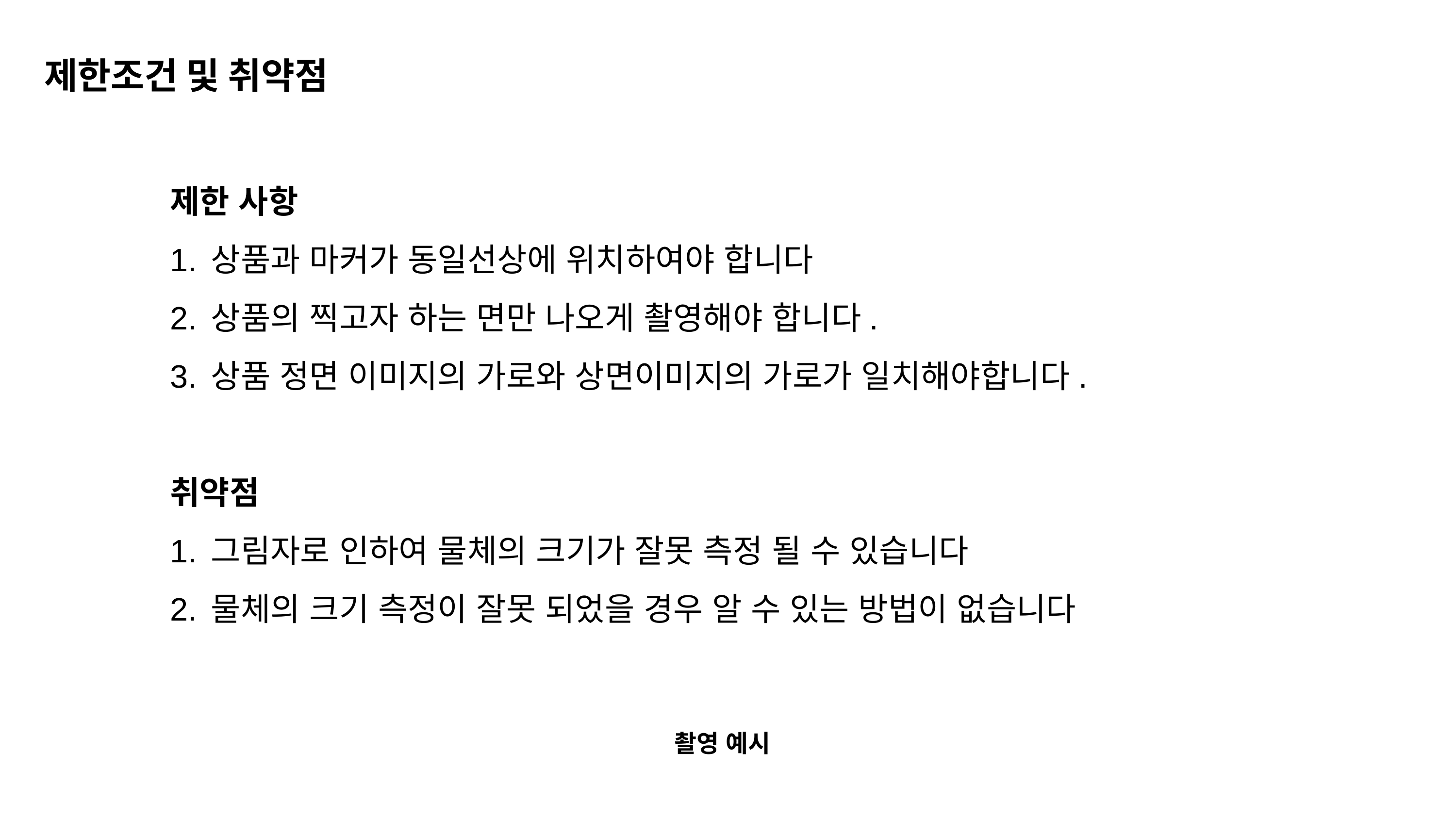

# 제한조건 및 취약점
제한 사항
상품과 마커가 동일선상에 위치하여야 합니다
상품의 찍고자 하는 면만 나오게 촬영해야 합니다.
상품 정면 이미지의 가로와 상면이미지의 가로가 일치해야합니다.

취약점
그림자로 인하여 물체의 크기가 잘못 측정 될 수 있습니다
물체의 크기 측정이 잘못 되었을 경우 알 수 있는 방법이 없습니다

촬영 예시